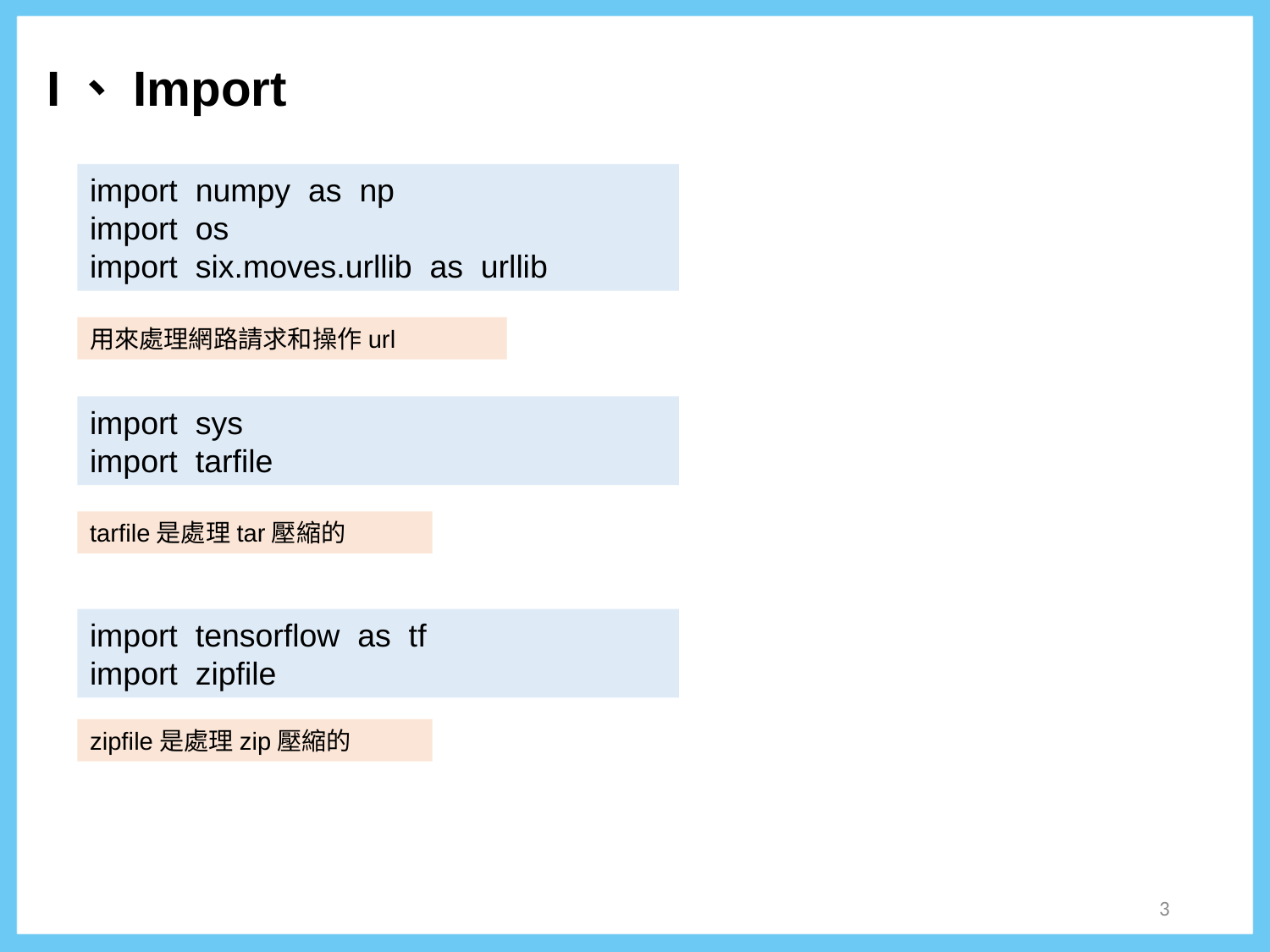

I、Import
import  numpy  as  np
import  os
import  six.moves.urllib  as  urllib
用來處理網路請求和操作url
import  sys
import  tarfile
tarfile是處理tar壓縮的
import  tensorflow  as  tf
import  zipfile
zipfile是處理zip壓縮的
3